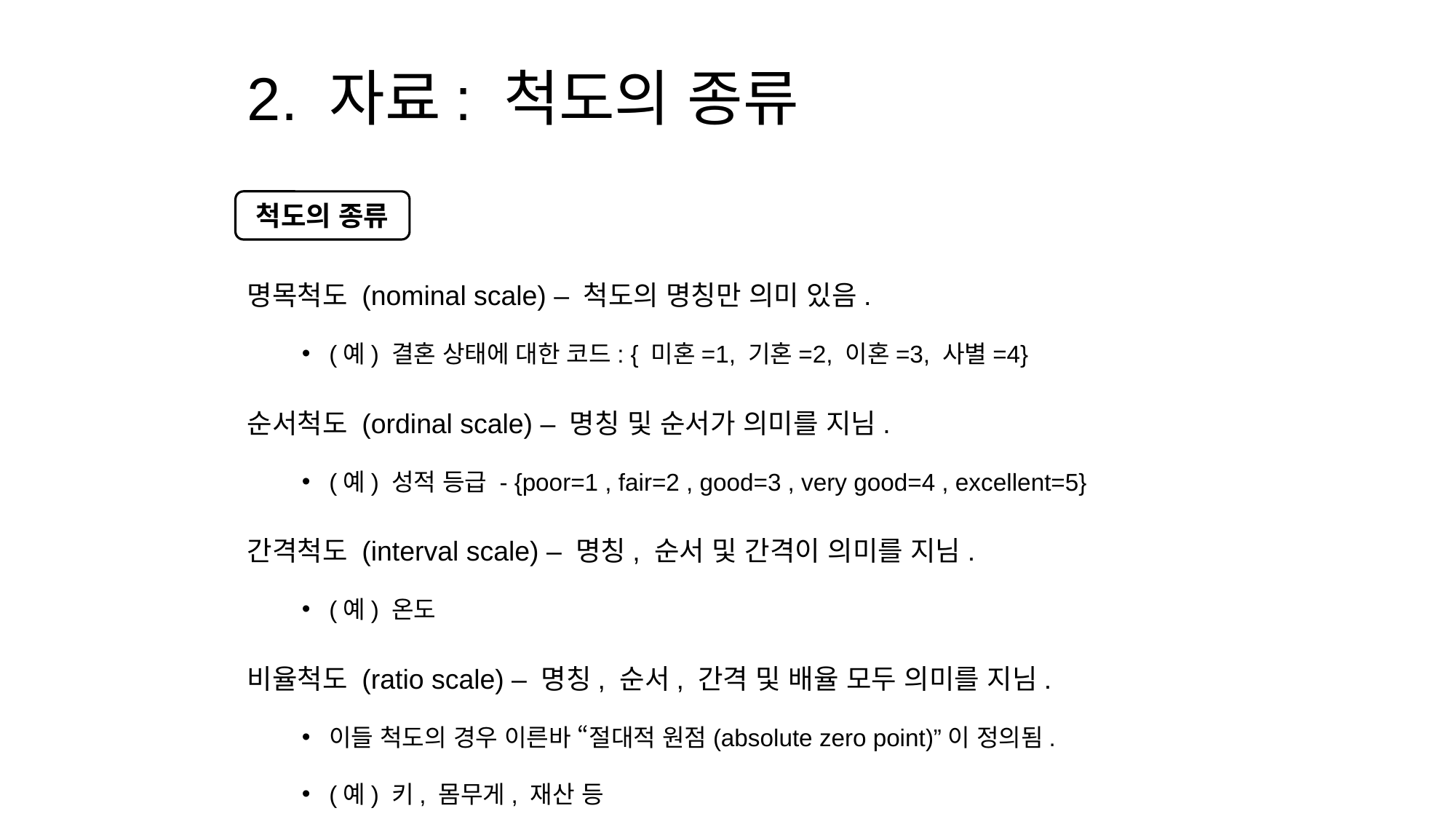

# 2. 자료: 척도의 종류

명목척도 (nominal scale) – 척도의 명칭만 의미 있음.
(예) 결혼 상태에 대한 코드: { 미혼=1, 기혼=2, 이혼=3, 사별=4}
순서척도 (ordinal scale) – 명칭 및 순서가 의미를 지님.
(예) 성적 등급 - {poor=1 , fair=2 , good=3 , very good=4 , excellent=5}
간격척도 (interval scale) – 명칭, 순서 및 간격이 의미를 지님.
(예) 온도
비율척도 (ratio scale) – 명칭, 순서, 간격 및 배율 모두 의미를 지님.
이들 척도의 경우 이른바 “절대적 원점(absolute zero point)”이 정의됨.
(예) 키, 몸무게, 재산 등
척도의 종류